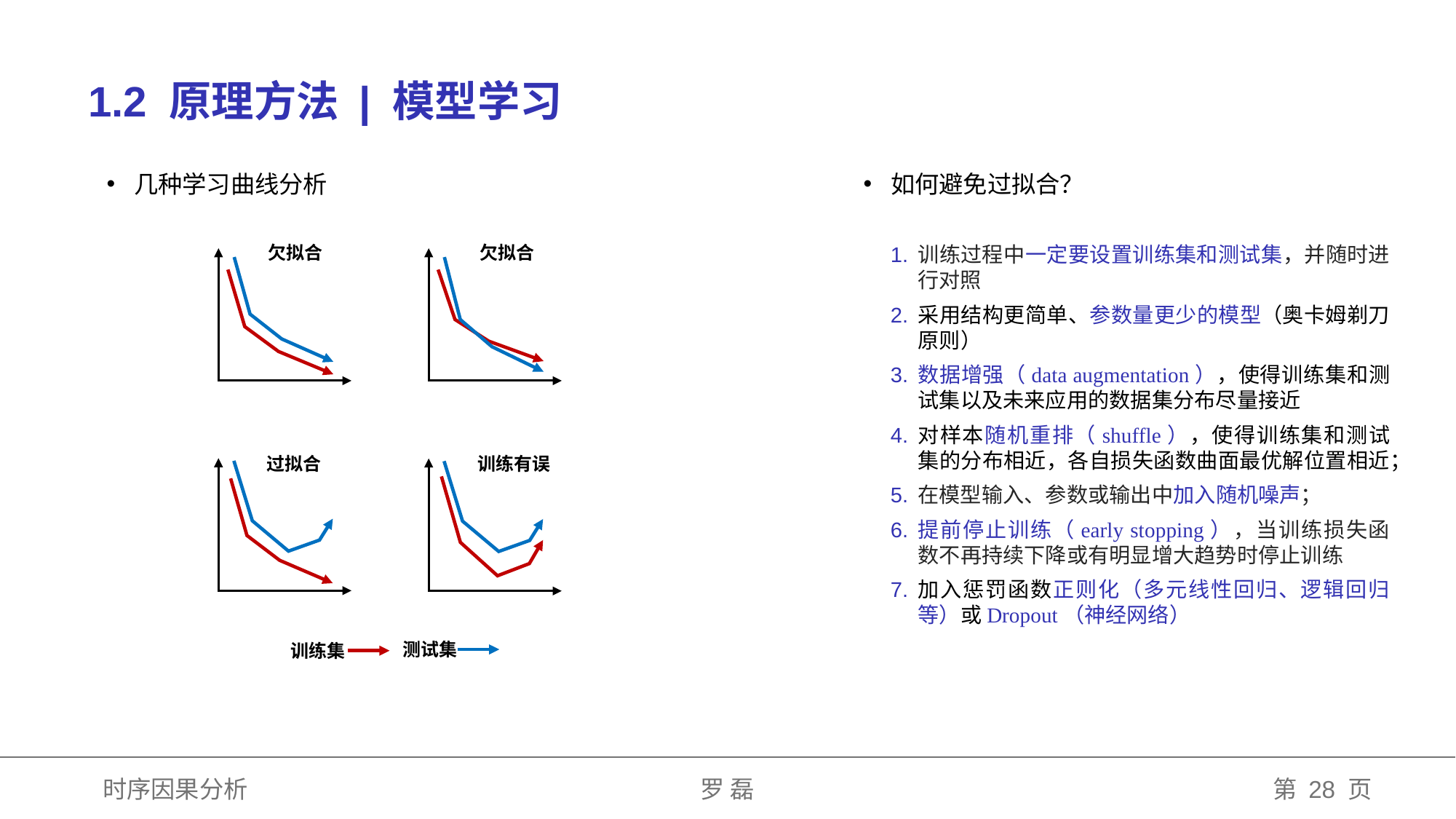

1.2 原理方法 | 模型学习
几种学习曲线分析
如何避免过拟合？
欠拟合
欠拟合

训练有误
过拟合

测试集
训练集
训练过程中一定要设置训练集和测试集，并随时进行对照
采用结构更简单、参数量更少的模型（奥卡姆剃刀原则）
数据增强（data augmentation），使得训练集和测试集以及未来应用的数据集分布尽量接近
对样本随机重排（shuffle），使得训练集和测试集的分布相近，各自损失函数曲面最优解位置相近；
在模型输入、参数或输出中加入随机噪声；
提前停止训练（early stopping），当训练损失函数不再持续下降或有明显增大趋势时停止训练
加入惩罚函数正则化（多元线性回归、逻辑回归等）或Dropout（神经网络）